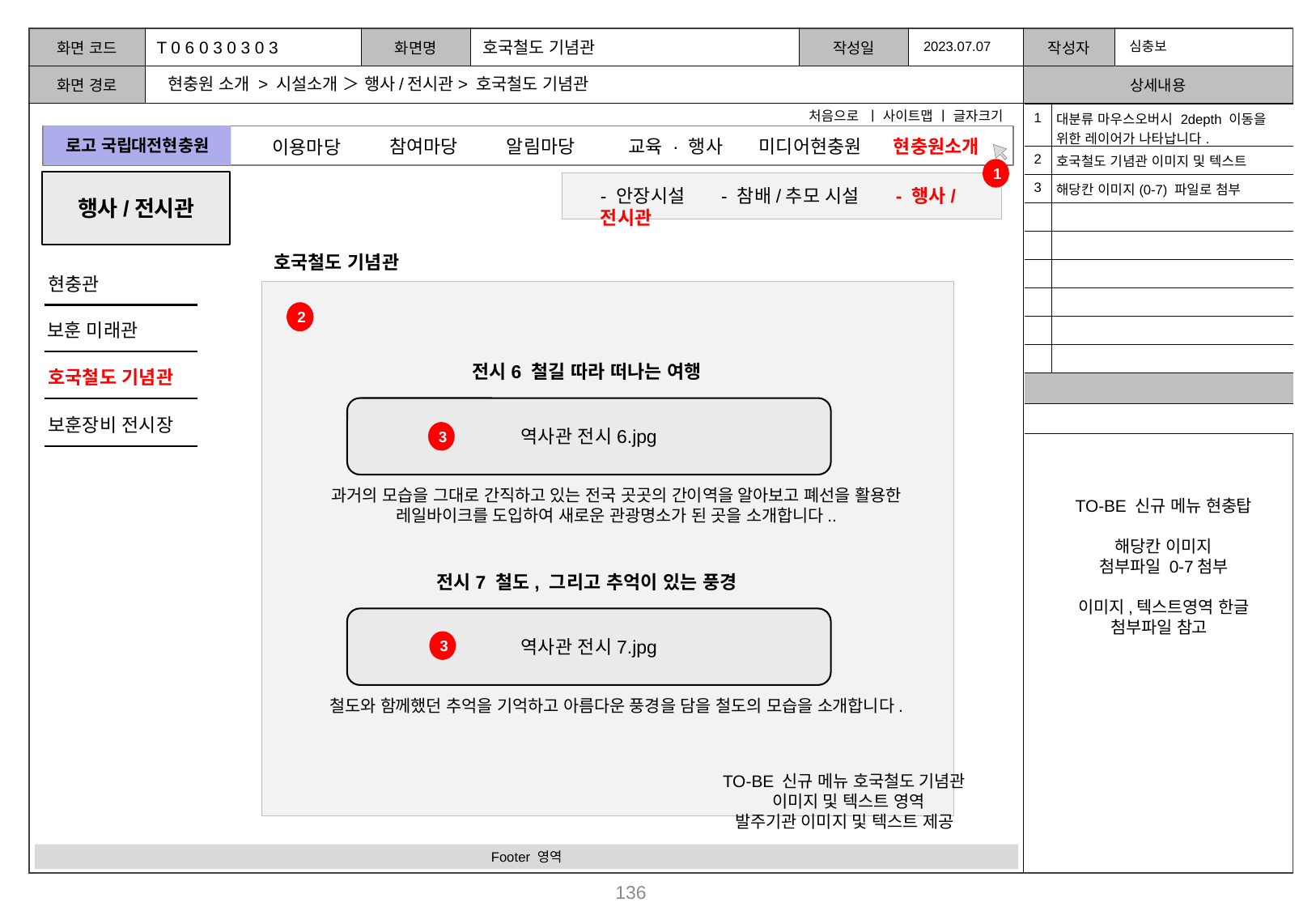

T 0 6 0 3 0 3 0 3
호국철도 기념관
2023.07.07
심충보
현충원 소개 > 시설소개 ＞ 행사/전시관> 호국철도 기념관
처음으로  ㅣ 사이트맵 ㅣ 글자크기
| 1 | 대분류 마우스오버시 2depth 이동을 위한 레이어가 나타납니다. |
| --- | --- |
| 2 | 호국철도 기념관 이미지 및 텍스트 |
| 3 | 해당칸 이미지(0-7) 파일로 첨부 |
|  |  |
|  |  |
|  |  |
|  |  |
|  |  |
|  |  |
|  |  |
|  |  |
로고 국립대전현충원

참여마당
알림마당
미디어현충원
교육 · 행사
현충원소개
이용마당

1
행사/전시관

- 안장시설      - 참배/추모 시설      - 행사/전시관
호국철도 기념관
현충관

2
2
2
보훈 미래관
전시6 철길 따라 떠나는 여행
호국철도 기념관
역사관 전시6.jpg
보훈장비 전시장
3
과거의 모습을 그대로 간직하고 있는 전국 곳곳의 간이역을 알아보고 폐선을 활용한 레일바이크를 도입하여 새로운 관광명소가 된 곳을 소개합니다..
TO-BE 신규 메뉴 현충탑

해당칸 이미지
첨부파일 0-7첨부

이미지,텍스트영역 한글 첨부파일 참고
전시7 철도, 그리고 추억이 있는 풍경
역사관 전시7.jpg
3
철도와 함께했던 추억을 기억하고 아름다운 풍경을 담을 철도의 모습을 소개합니다.
 TO-BE 신규 메뉴 호국철도 기념관
 이미지 및 텍스트 영역
발주기관 이미지 및 텍스트 제공
Footer 영역